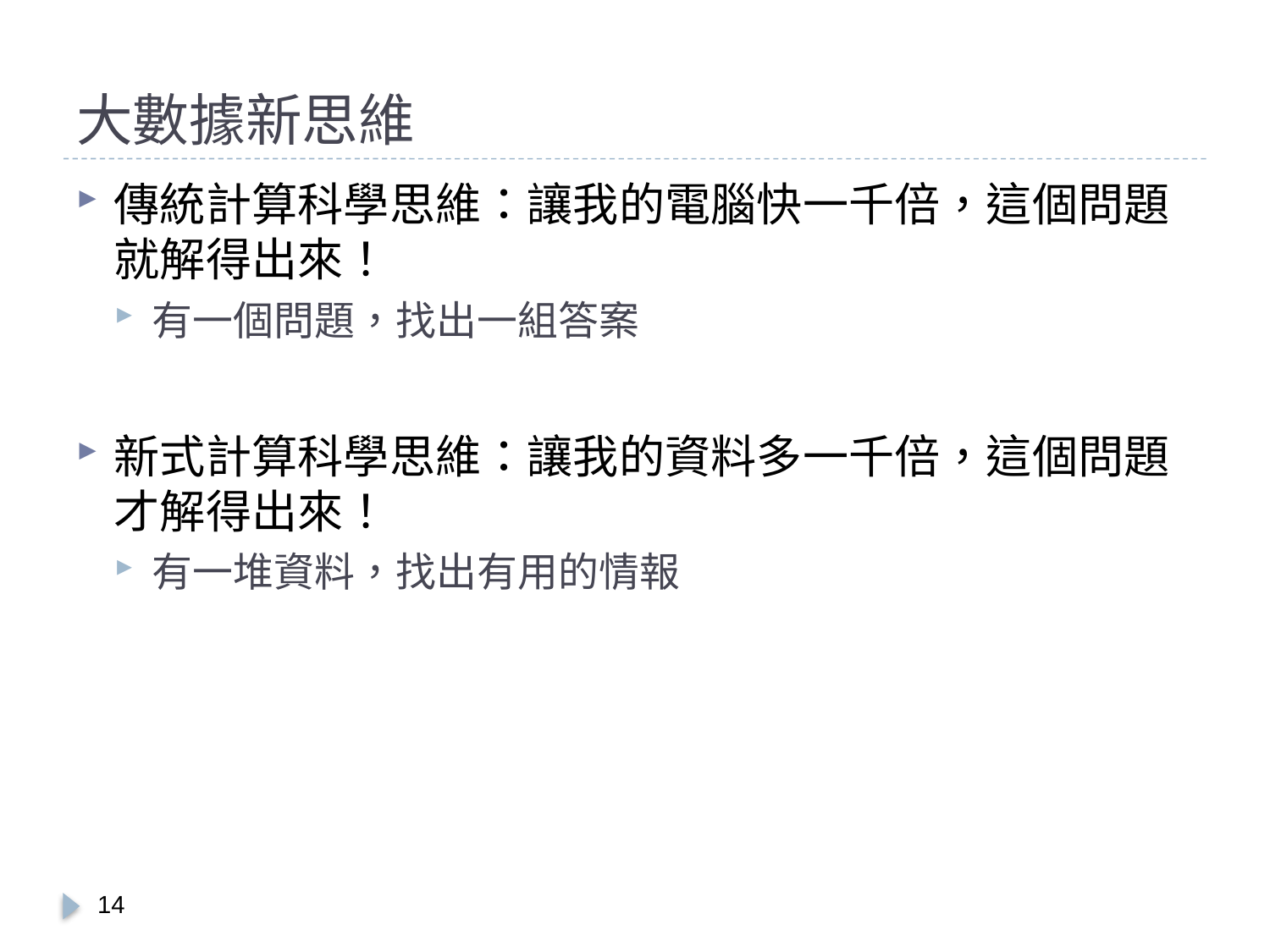

# 大數據新思維
傳統計算科學思維：讓我的電腦快一千倍，這個問題就解得出來！
有一個問題，找出一組答案

新式計算科學思維：讓我的資料多一千倍，這個問題才解得出來！
有一堆資料，找出有用的情報
14